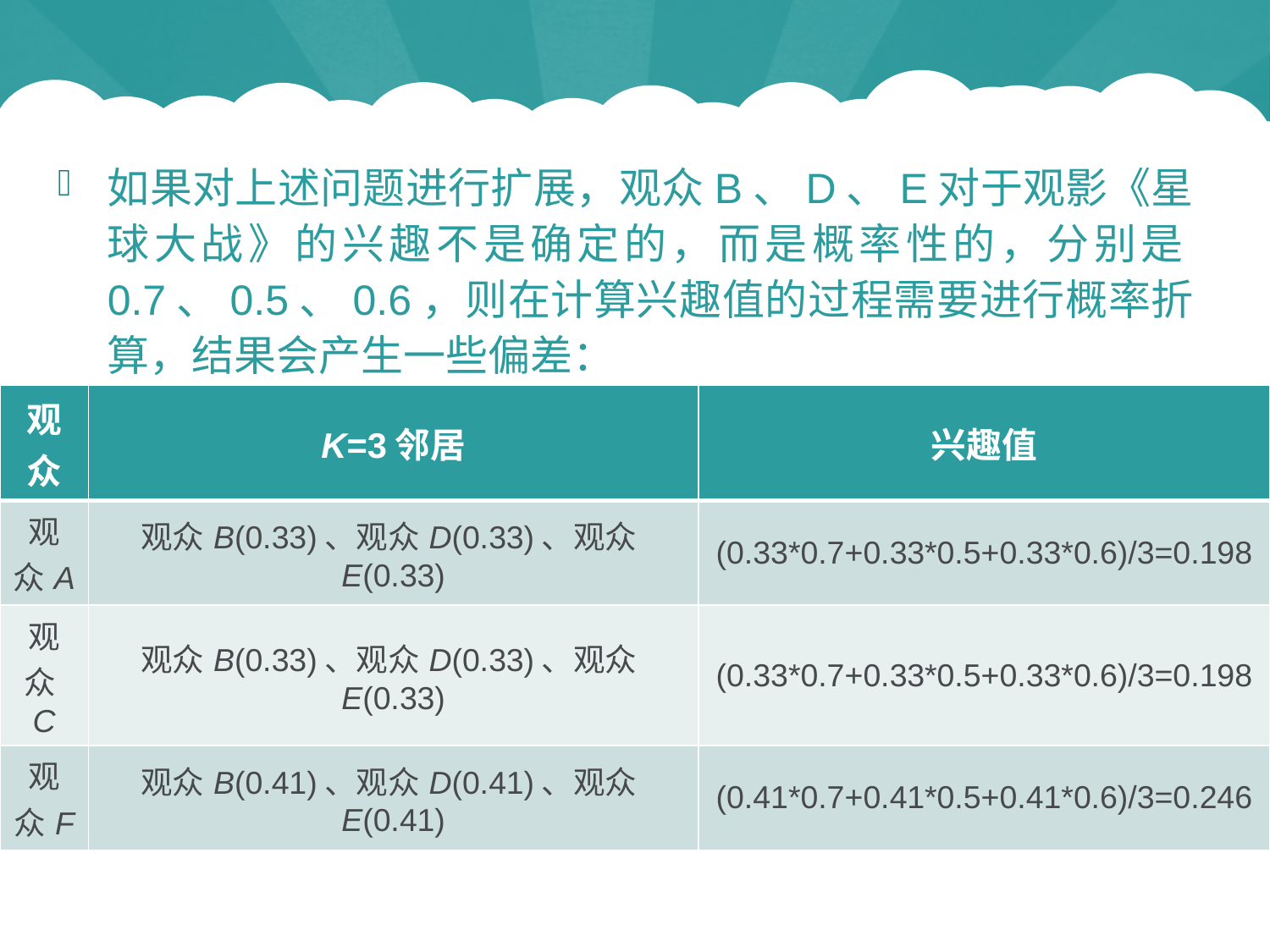

#
如果对上述问题进行扩展，观众B、D、E对于观影《星球大战》的兴趣不是确定的，而是概率性的，分别是0.7、0.5、0.6，则在计算兴趣值的过程需要进行概率折算，结果会产生一些偏差：
| 观众 | K=3邻居 | 兴趣值 |
| --- | --- | --- |
| 观众A | 观众B(0.33)、观众D(0.33)、观众E(0.33) | (0.33\*0.7+0.33\*0.5+0.33\*0.6)/3=0.198 |
| 观众C | 观众B(0.33)、观众D(0.33)、观众E(0.33) | (0.33\*0.7+0.33\*0.5+0.33\*0.6)/3=0.198 |
| 观众F | 观众B(0.41)、观众D(0.41)、观众E(0.41) | (0.41\*0.7+0.41\*0.5+0.41\*0.6)/3=0.246 |